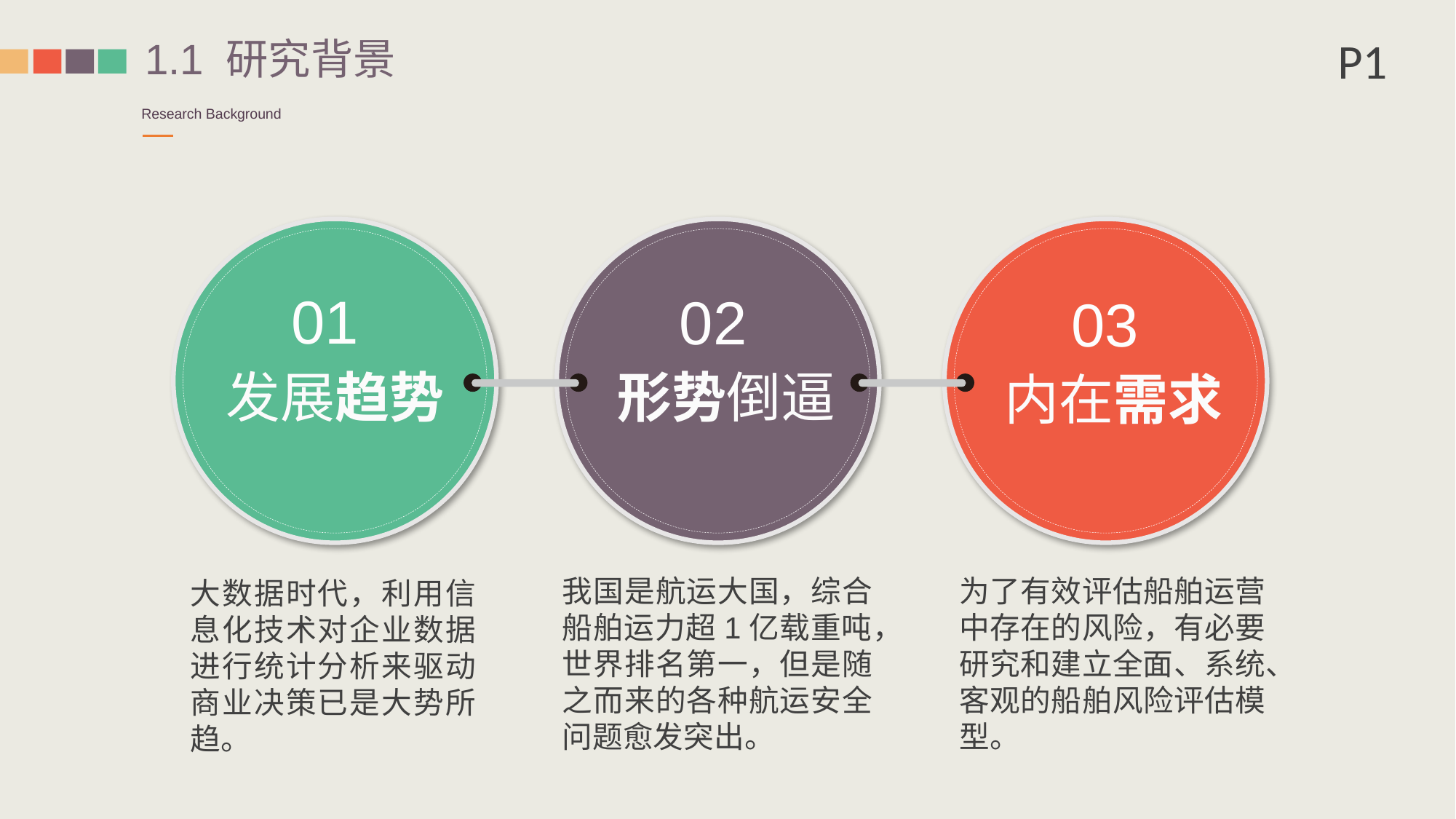

P1
1.1 研究背景
Research Background

02
形势倒逼

03
内在需求

01
发展趋势

我国是航运大国，综合船舶运力超1亿载重吨，世界排名第一，但是随之而来的各种航运安全问题愈发突出。
为了有效评估船舶运营中存在的风险，有必要研究和建立全面、系统、客观的船舶风险评估模型。
大数据时代，利用信息化技术对企业数据进行统计分析来驱动商业决策已是大势所趋。